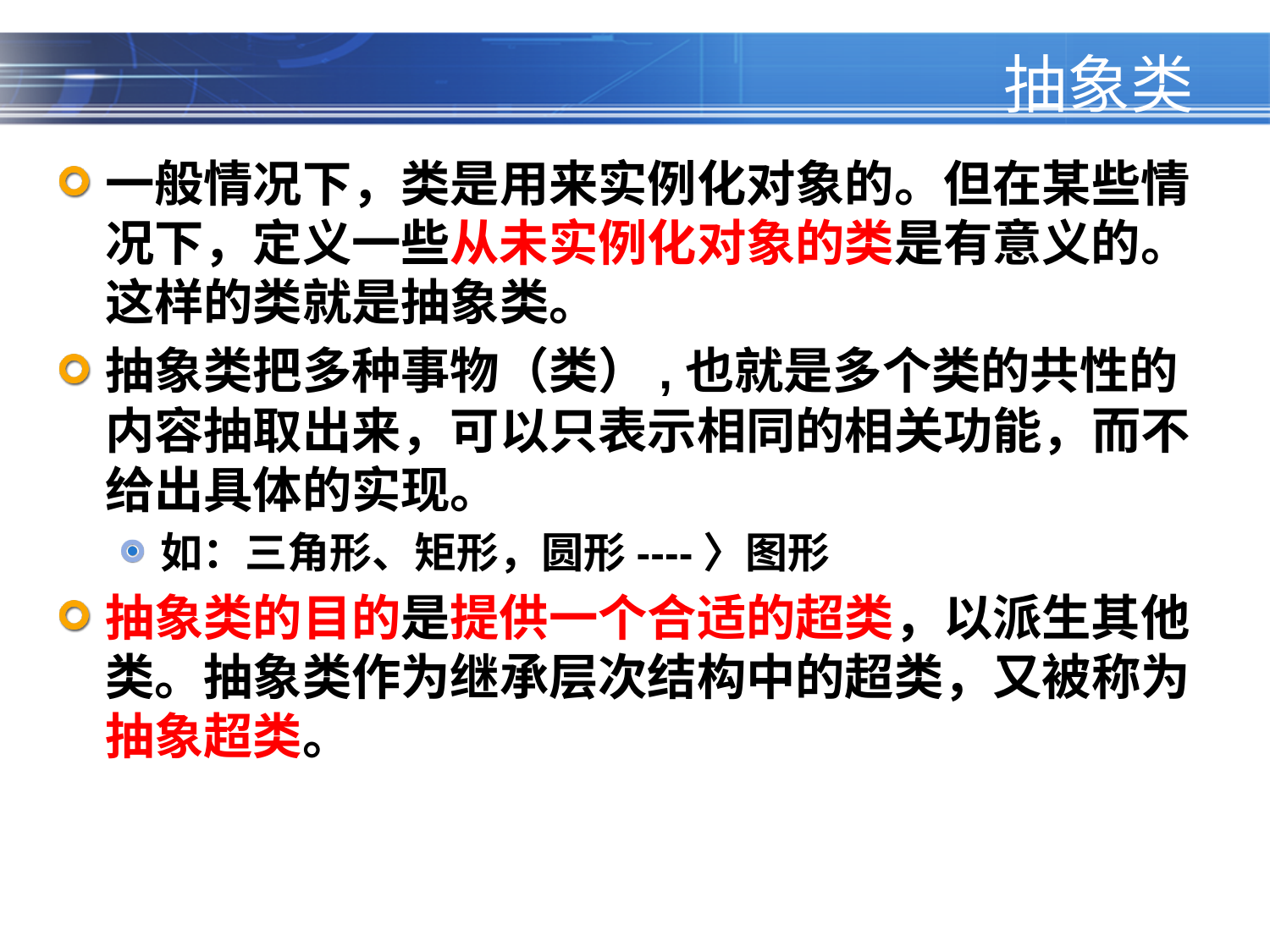

# 抽象类
一般情况下，类是用来实例化对象的。但在某些情况下，定义一些从未实例化对象的类是有意义的。这样的类就是抽象类。
抽象类把多种事物（类）,也就是多个类的共性的内容抽取出来，可以只表示相同的相关功能，而不给出具体的实现。
如：三角形、矩形，圆形----〉图形
抽象类的目的是提供一个合适的超类，以派生其他类。抽象类作为继承层次结构中的超类，又被称为抽象超类。